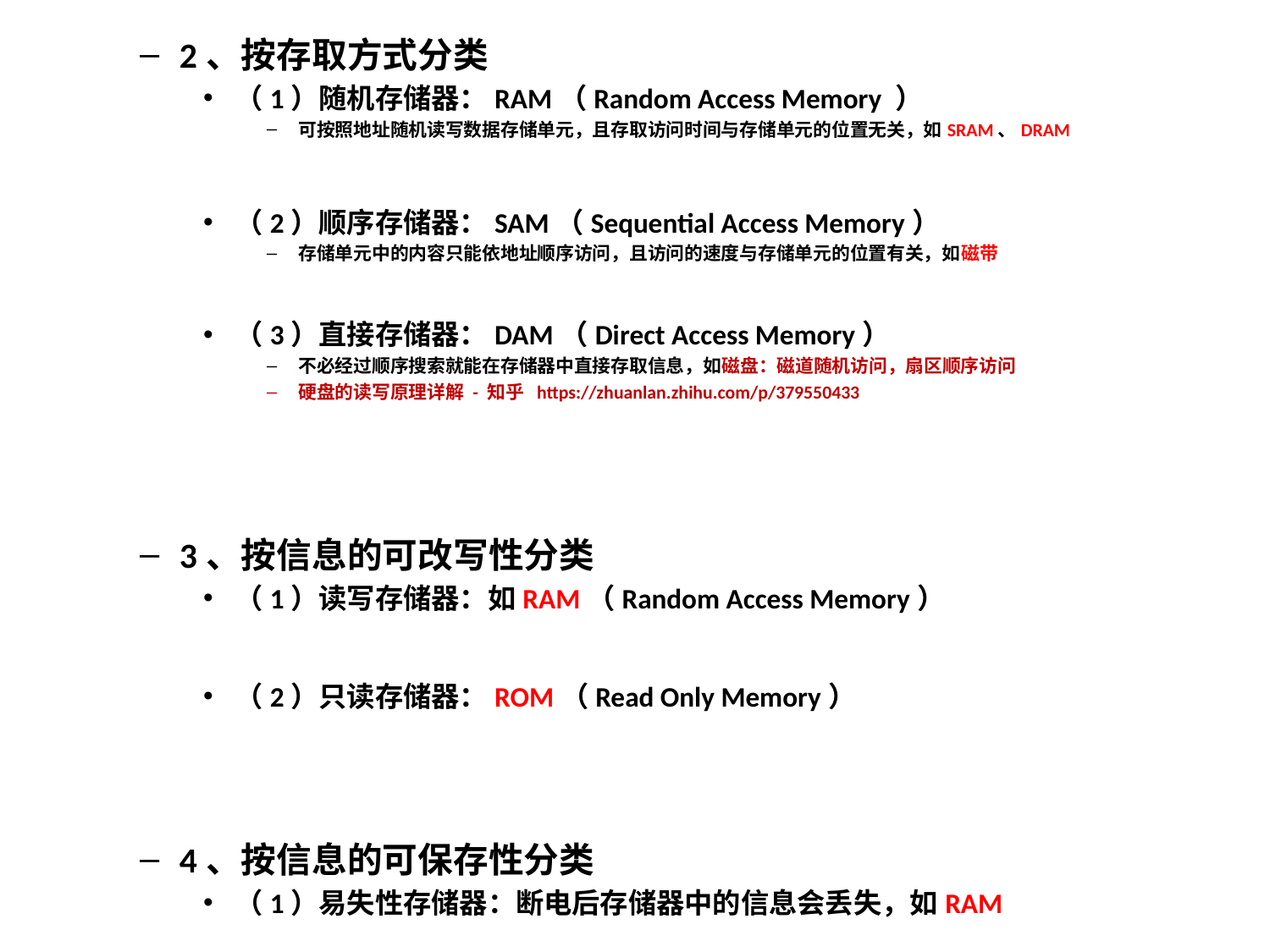

2、按存取方式分类
（1）随机存储器：RAM（Random Access Memory ）
可按照地址随机读写数据存储单元，且存取访问时间与存储单元的位置无关，如SRAM、DRAM

（2）顺序存储器：SAM（Sequential Access Memory）
存储单元中的内容只能依地址顺序访问，且访问的速度与存储单元的位置有关，如磁带

（3）直接存储器：DAM（Direct Access Memory）
不必经过顺序搜索就能在存储器中直接存取信息，如磁盘：磁道随机访问，扇区顺序访问
硬盘的读写原理详解 - 知乎  https://zhuanlan.zhihu.com/p/379550433

3、按信息的可改写性分类
（1）读写存储器：如RAM（Random Access Memory）

（2）只读存储器：ROM（Read Only Memory）

4、按信息的可保存性分类
（1）易失性存储器：断电后存储器中的信息会丢失，如RAM

（2）非易失性存储器：断电后存储器中的信息不会丢失，如ROM、硬盘